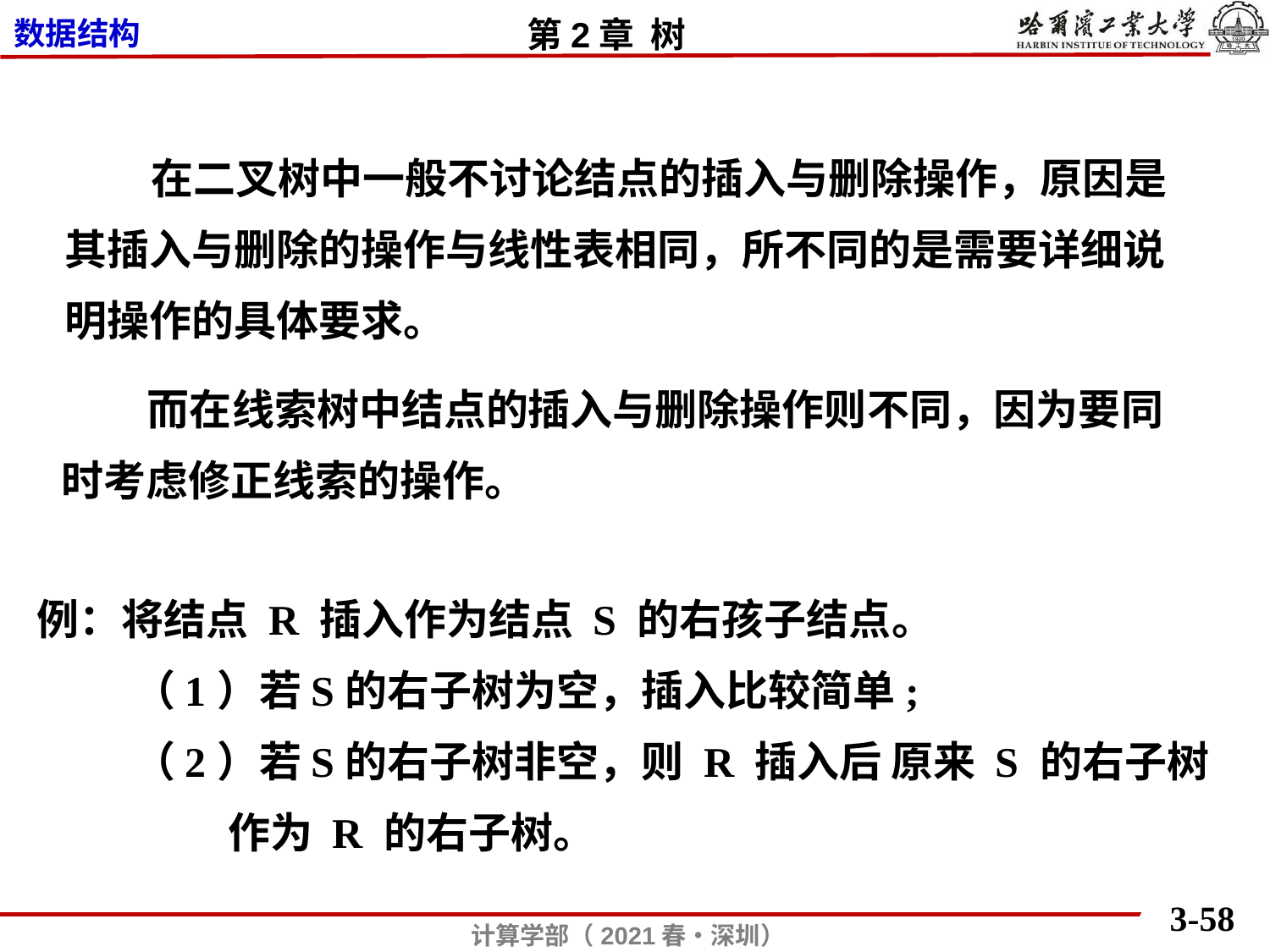

在二叉树中一般不讨论结点的插入与删除操作，原因是其插入与删除的操作与线性表相同，所不同的是需要详细说明操作的具体要求。
        而在线索树中结点的插入与删除操作则不同，因为要同时考虑修正线索的操作。
例：将结点 R 插入作为结点 S 的右孩子结点。
         （1）若S的右子树为空，插入比较简单;
         （2）若S的右子树非空，则 R 插入后 原来 S 的右子树
                   作为 R 的右子树。